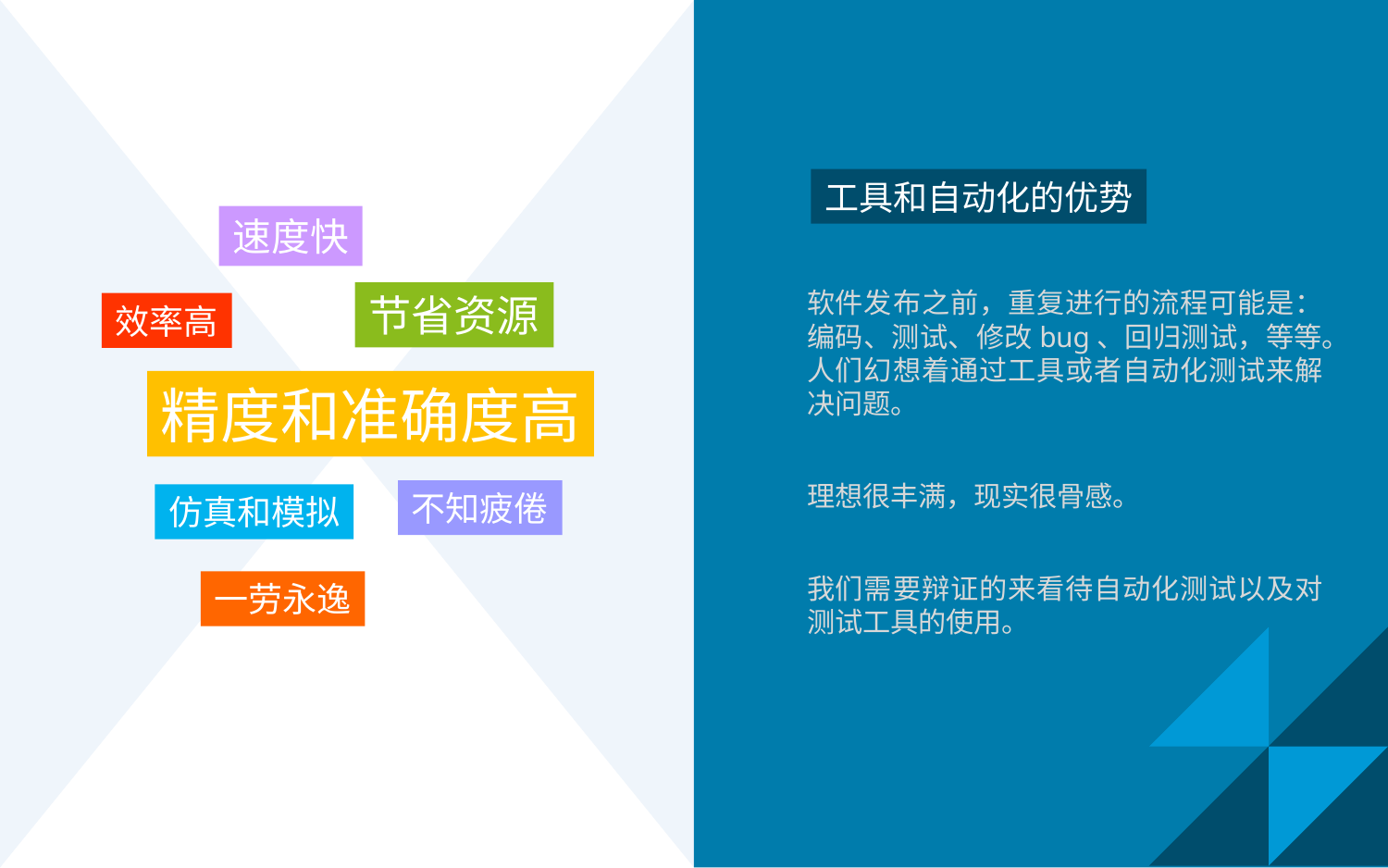

工具和自动化的优势

软件发布之前，重复进行的流程可能是：编码、测试、修改bug、回归测试，等等。人们幻想着通过工具或者自动化测试来解决问题。

理想很丰满，现实很骨感。

我们需要辩证的来看待自动化测试以及对测试工具的使用。
速度快

节省资源
效率高
精度和准确度高
不知疲倦
仿真和模拟
一劳永逸